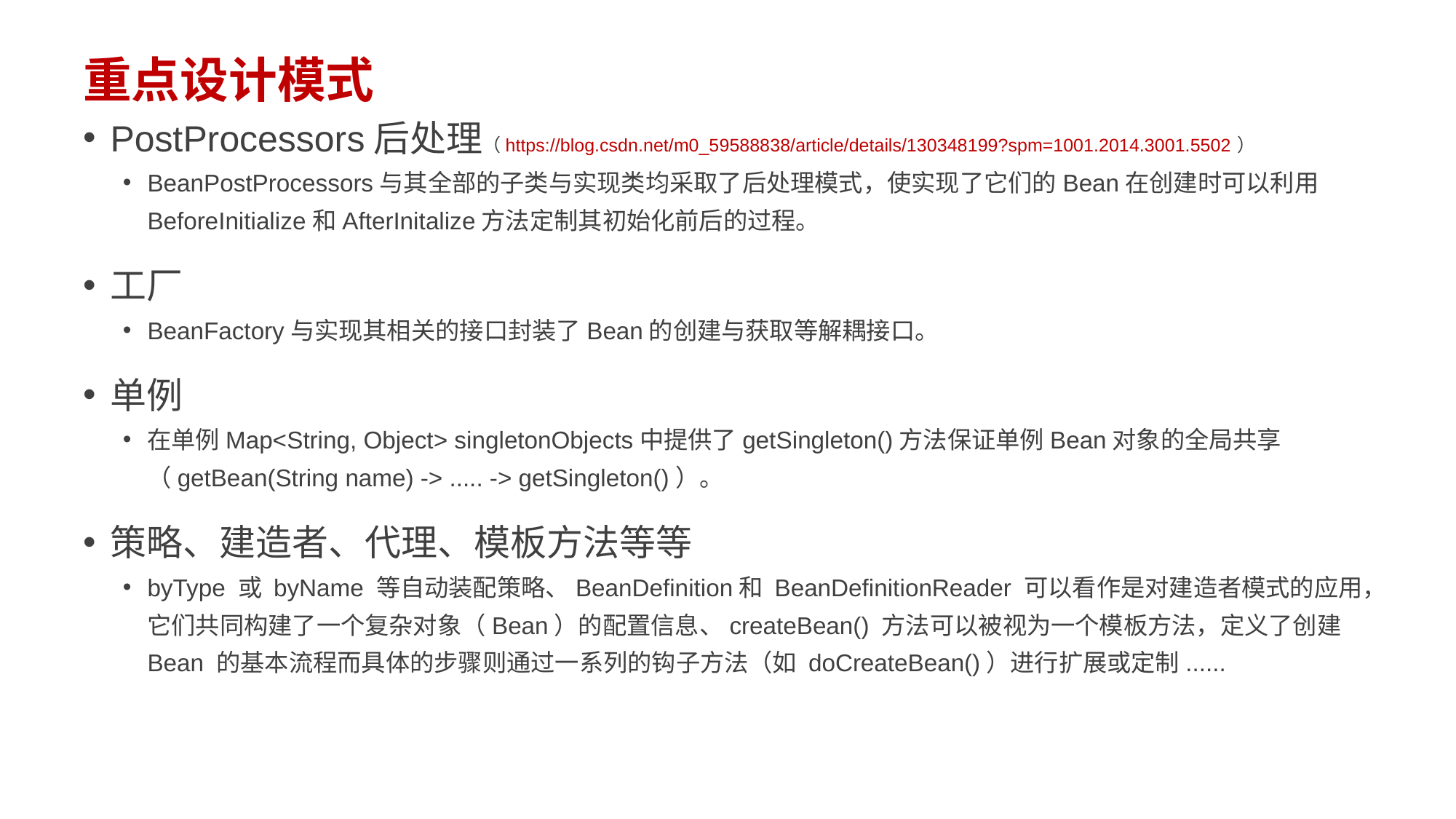

# 重点设计模式
PostProcessors后处理（https://blog.csdn.net/m0_59588838/article/details/130348199?spm=1001.2014.3001.5502）
BeanPostProcessors与其全部的子类与实现类均采取了后处理模式，使实现了它们的Bean在创建时可以利用BeforeInitialize和AfterInitalize方法定制其初始化前后的过程。
工厂
BeanFactory与实现其相关的接口封装了Bean的创建与获取等解耦接口。
单例
在单例Map<String, Object> singletonObjects中提供了getSingleton()方法保证单例Bean对象的全局共享（getBean(String name) -> ..... -> getSingleton()）。
策略、建造者、代理、模板方法等等
byType 或 byName 等自动装配策略、BeanDefinition和 BeanDefinitionReader 可以看作是对建造者模式的应用，它们共同构建了一个复杂对象（Bean）的配置信息、createBean() 方法可以被视为一个模板方法，定义了创建 Bean 的基本流程而具体的步骤则通过一系列的钩子方法（如 doCreateBean()）进行扩展或定制......